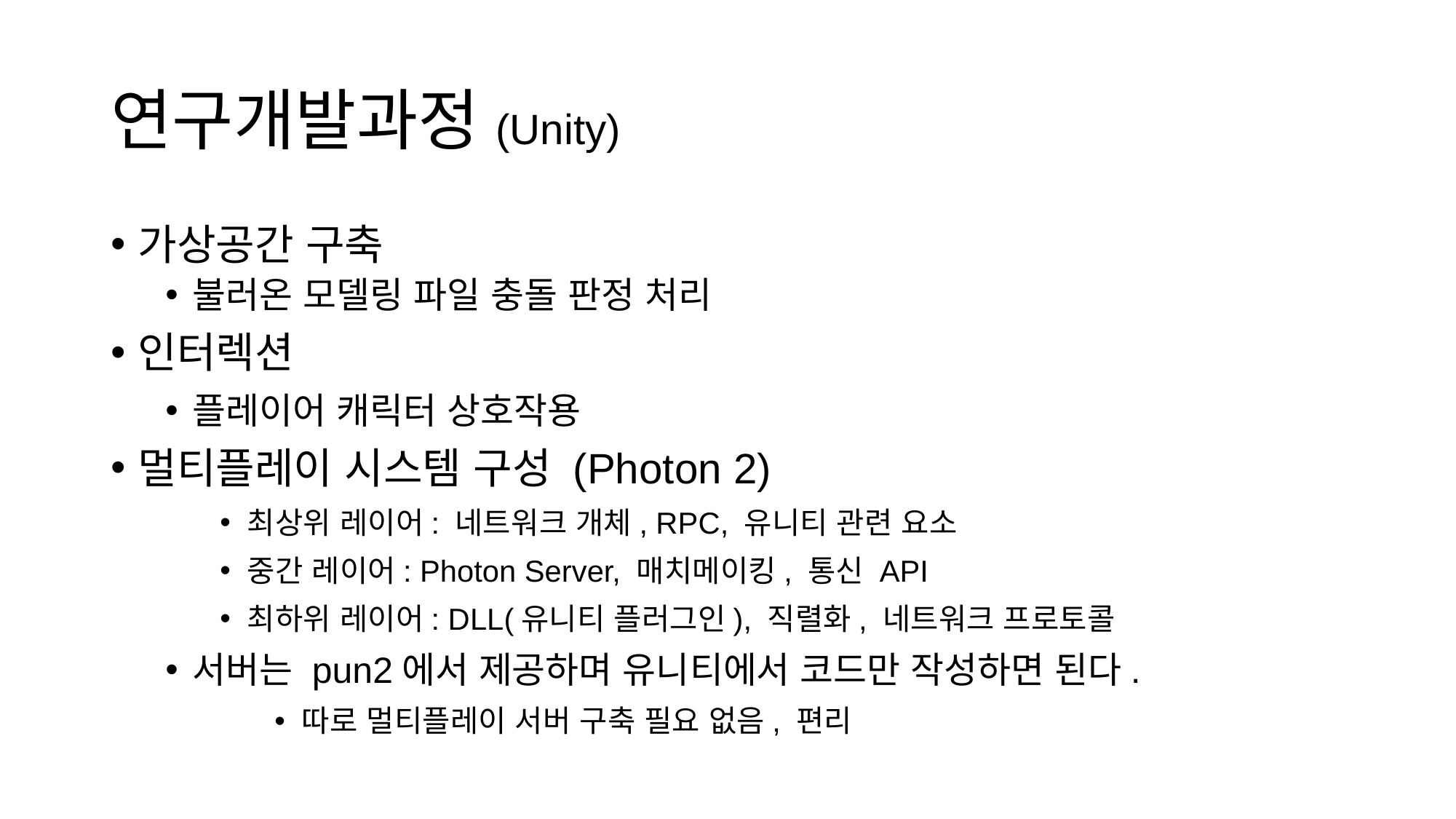

# 연구개발과정(Unity)
가상공간 구축
불러온 모델링 파일 충돌 판정 처리
인터렉션
플레이어 캐릭터 상호작용
멀티플레이 시스템 구성 (Photon 2)
최상위 레이어: 네트워크 개체, RPC, 유니티 관련 요소
중간 레이어: Photon Server, 매치메이킹, 통신 API
최하위 레이어: DLL(유니티 플러그인), 직렬화, 네트워크 프로토콜
서버는 pun2에서 제공하며 유니티에서 코드만 작성하면 된다.
따로 멀티플레이 서버 구축 필요 없음, 편리